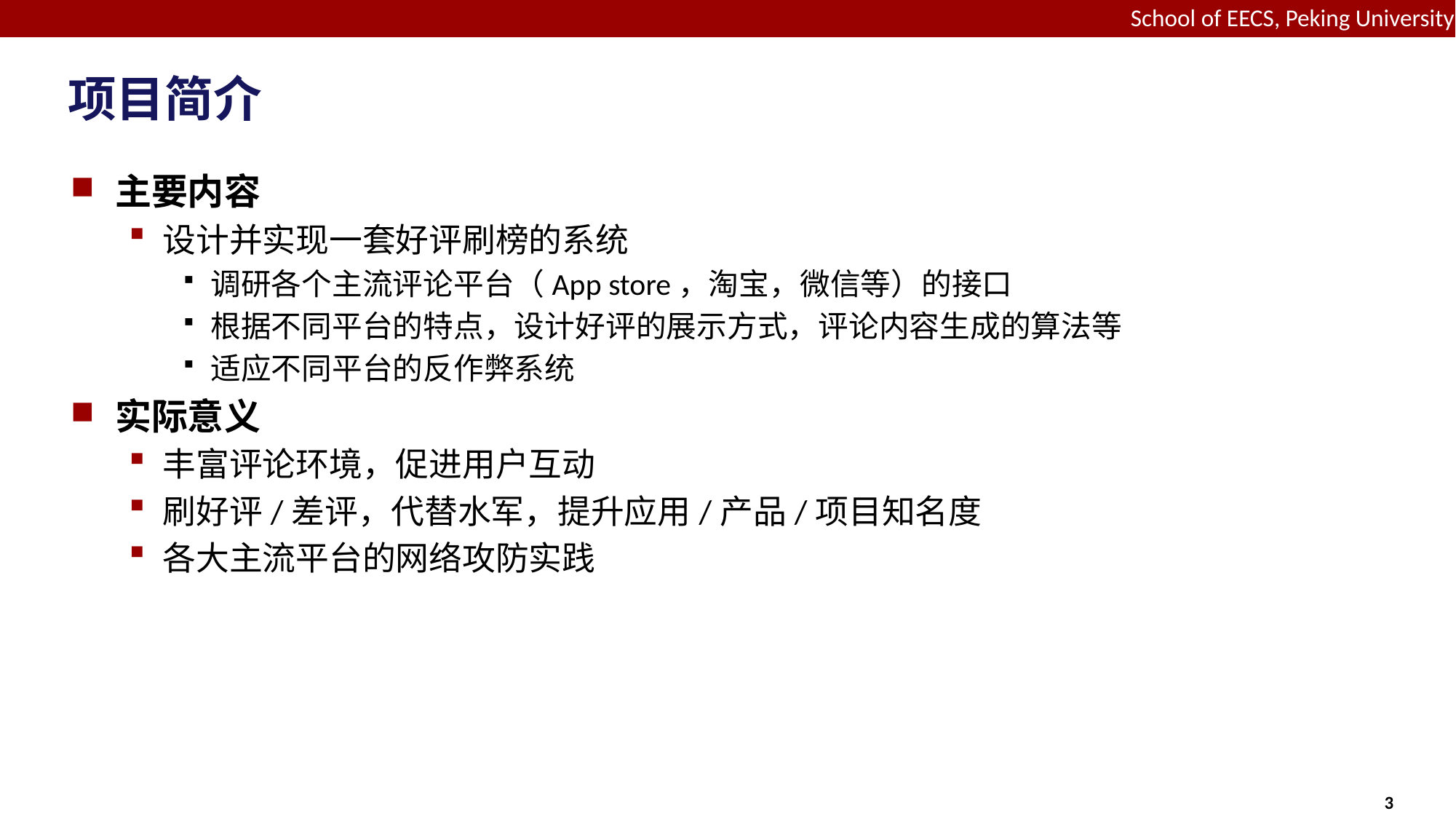

# 项目简介
主要内容
设计并实现一套好评刷榜的系统
调研各个主流评论平台（App store，淘宝，微信等）的接口
根据不同平台的特点，设计好评的展示方式，评论内容生成的算法等
适应不同平台的反作弊系统
实际意义
丰富评论环境，促进用户互动
刷好评/差评，代替水军，提升应用/产品/项目知名度
各大主流平台的网络攻防实践